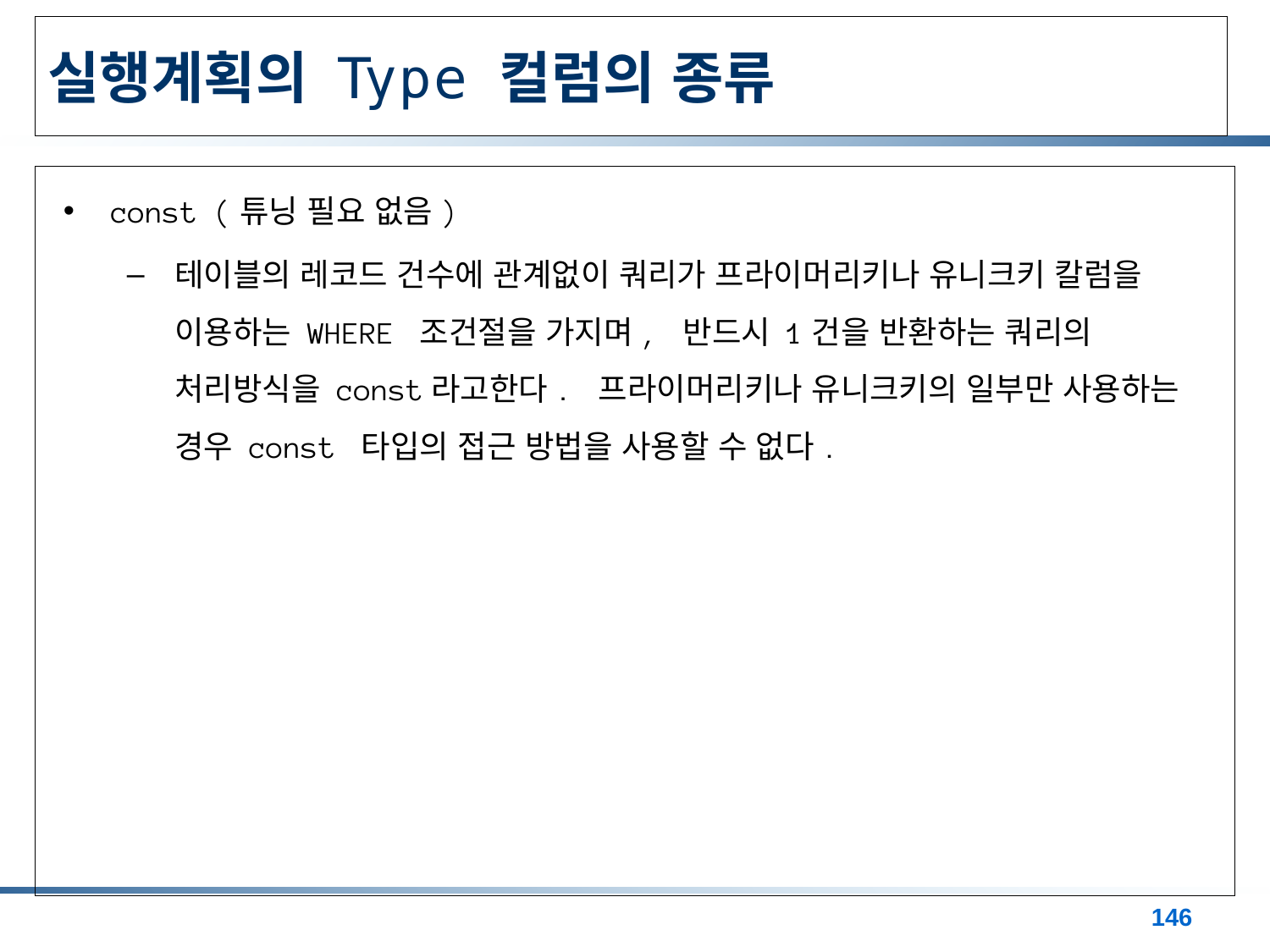

# 실행계획의 Type 컬럼의 종류
const (튜닝 필요 없음)
테이블의 레코드 건수에 관계없이 쿼리가 프라이머리키나 유니크키 칼럼을 이용하는 WHERE 조건절을 가지며, 반드시 1건을 반환하는 쿼리의 처리방식을 const라고한다. 프라이머리키나 유니크키의 일부만 사용하는 경우 const 타입의 접근 방법을 사용할 수 없다.